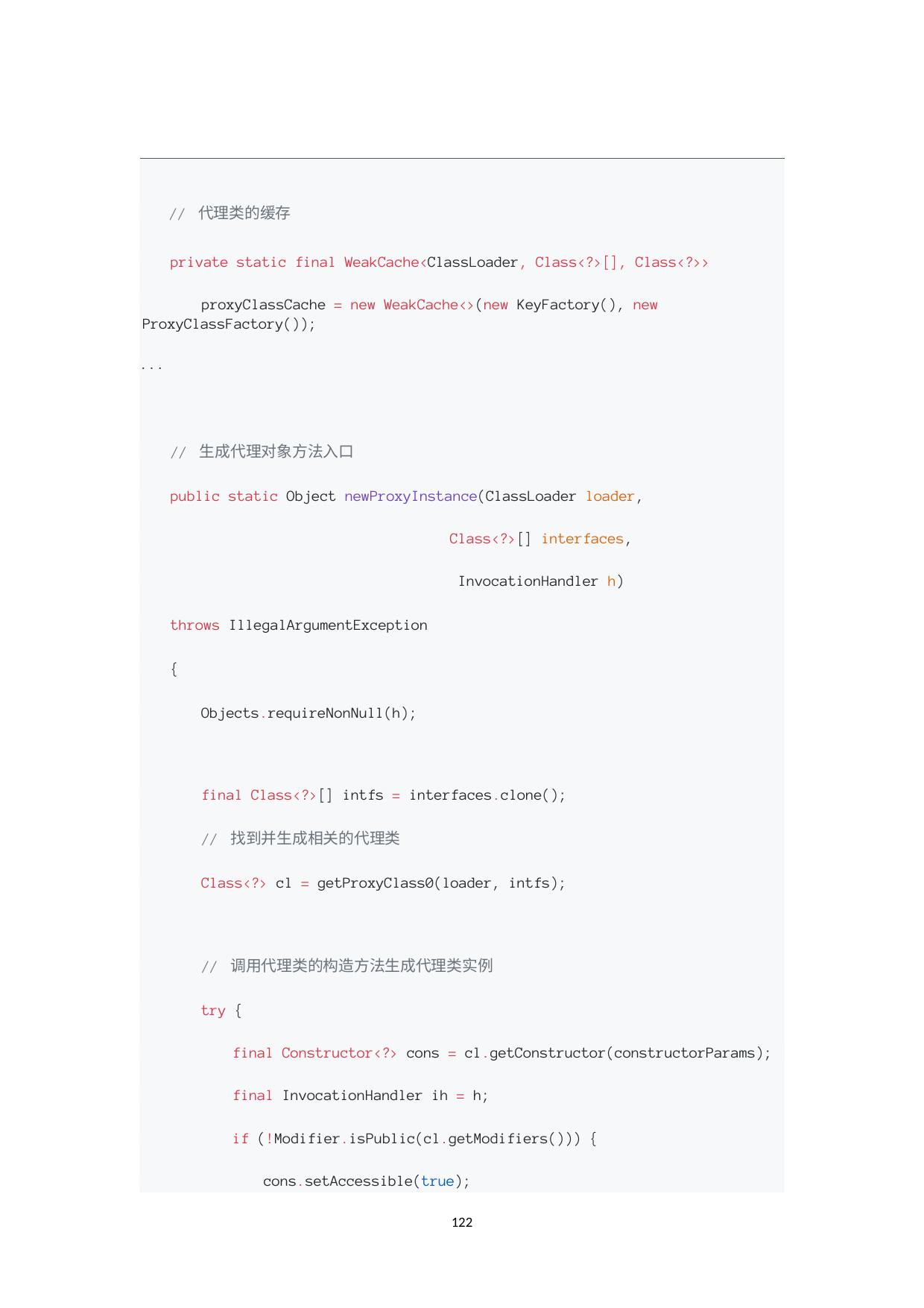

// 代理类的缓存
private static final WeakCache<ClassLoader, Class<?>[], Class<?>>  proxyClassCache = new WeakCache<>(new KeyFactory(), new
ProxyClassFactory());

···

// 生成代理对象方法入口

public static Object newProxyInstance(ClassLoader loader,
Class<?>[] interfaces,  InvocationHandler h)

throws IllegalArgumentException

{

Objects.requireNonNull(h);

final Class<?>[] intfs = interfaces.clone();

// 找到并生成相关的代理类

Class<?> cl = getProxyClass0(loader, intfs);

// 调用代理类的构造方法生成代理类实例

try {
final Constructor<?> cons = cl.getConstructor(constructorParams);  final InvocationHandler ih = h;
if (!Modifier.isPublic(cl.getModifiers())) {  cons.setAccessible(true);

122